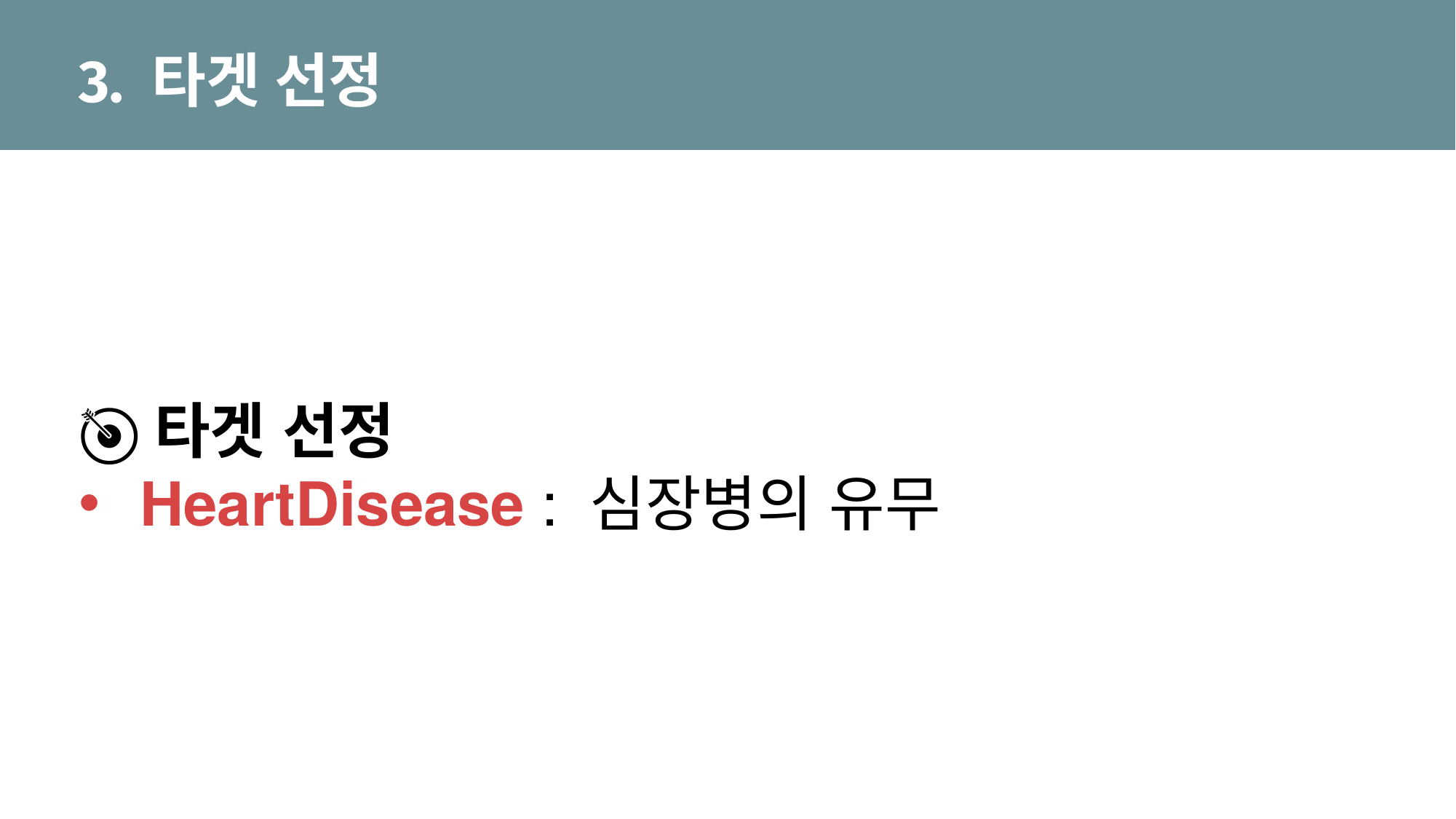

# 3. 타겟 선정
🎯타겟 선정
HeartDisease : 심장병의 유무